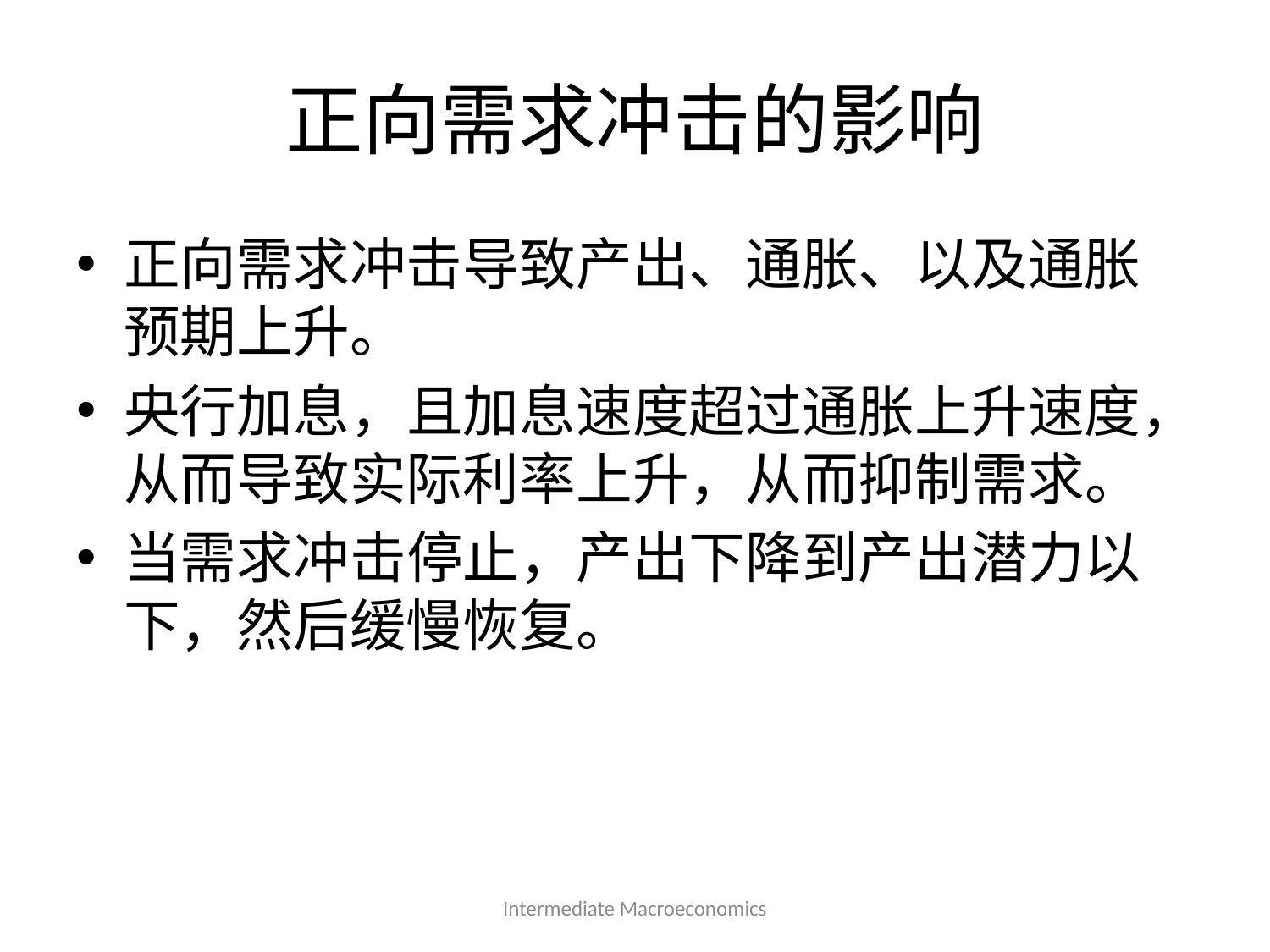

# 正向需求冲击的影响
正向需求冲击导致产出、通胀、以及通胀预期上升。
央行加息，且加息速度超过通胀上升速度，从而导致实际利率上升，从而抑制需求。
当需求冲击停止，产出下降到产出潜力以下，然后缓慢恢复。
Intermediate Macroeconomics